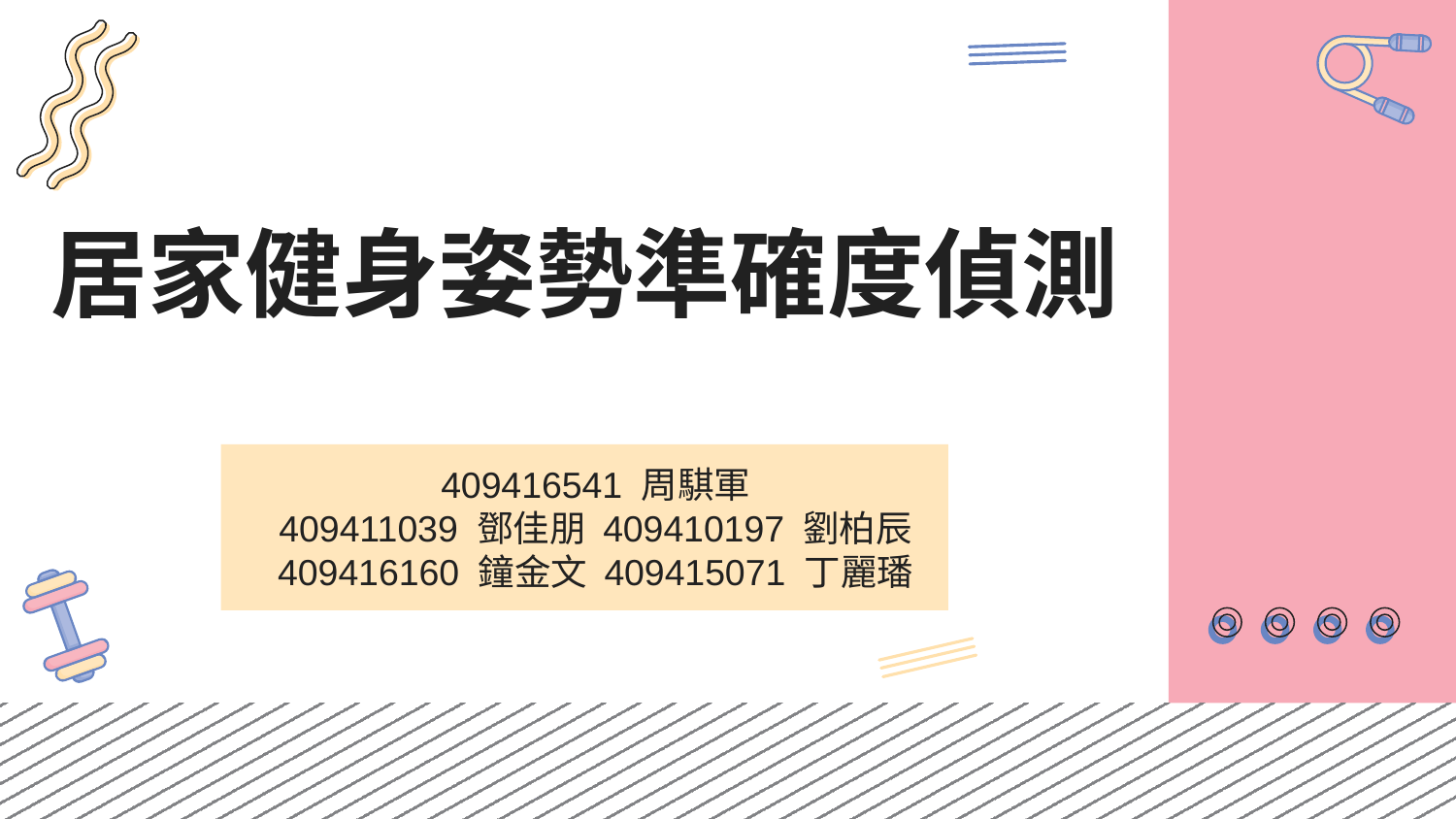

# 居家健身姿勢準確度偵測
409416541 周騏軍
409411039 鄧佳朋 409410197 劉柏辰
409416160 鐘金文 409415071 丁麗璠